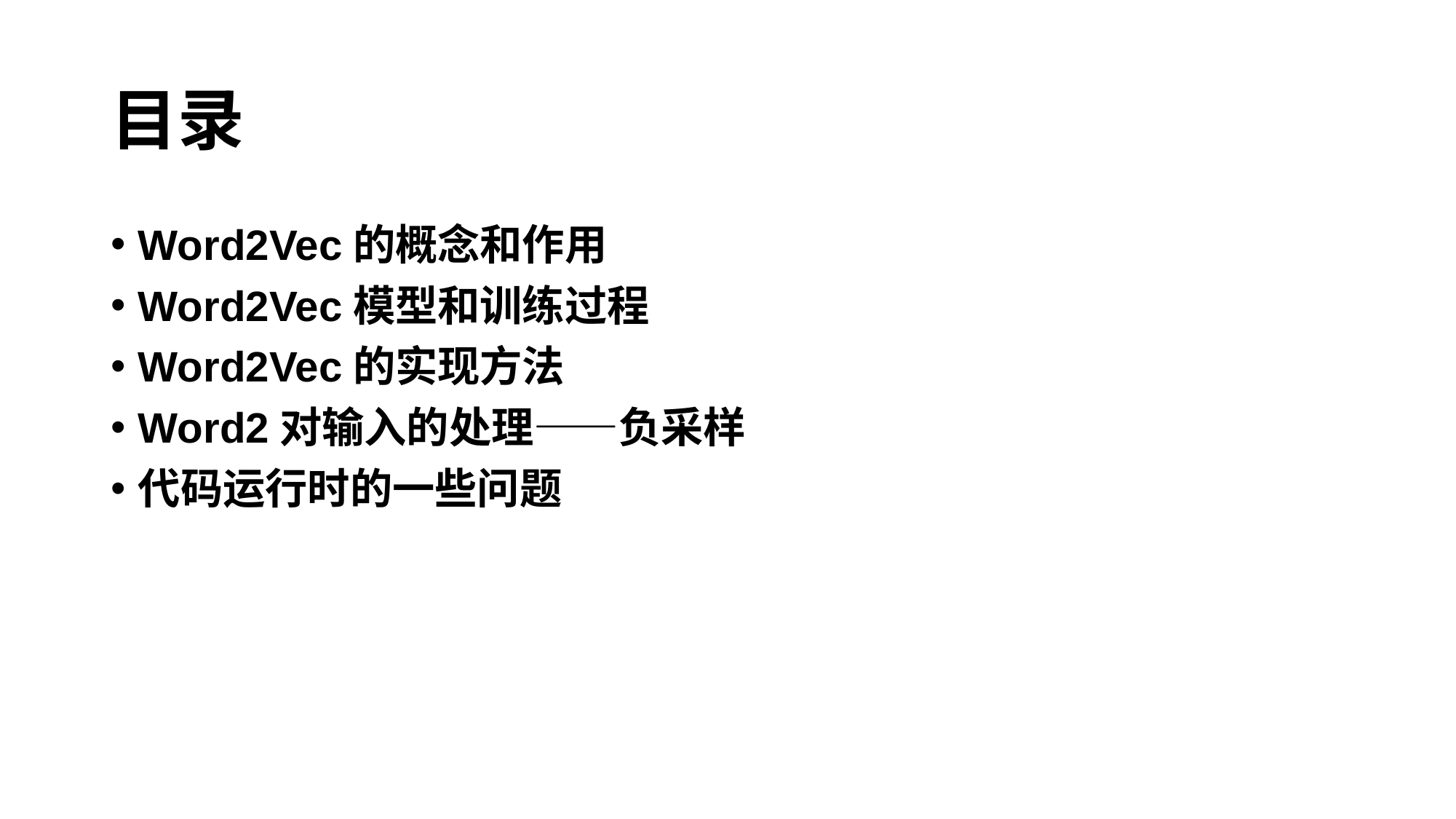

# 目录
Word2Vec的概念和作用
Word2Vec模型和训练过程
Word2Vec的实现方法
Word2对输入的处理——负采样
代码运行时的一些问题